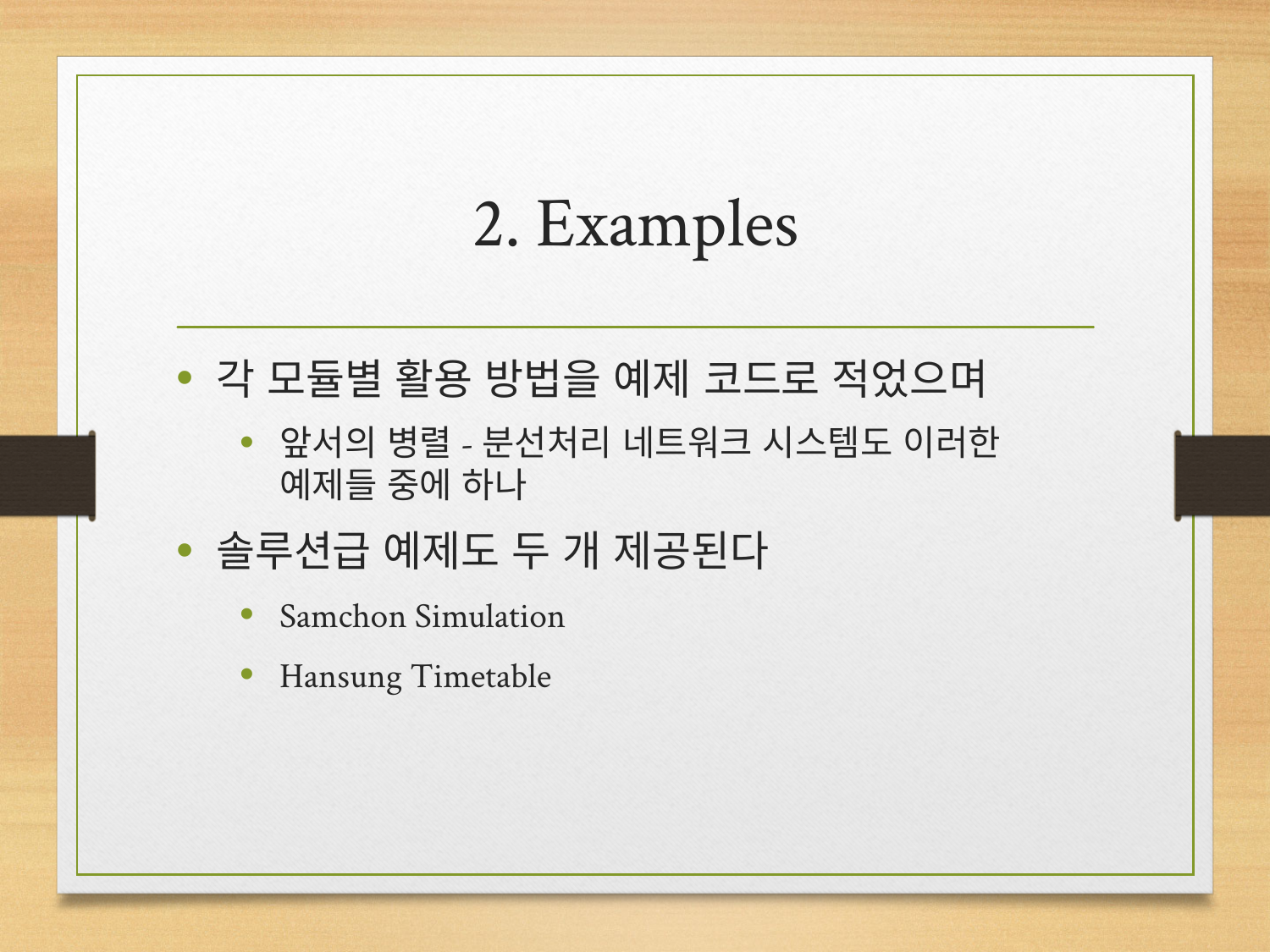

# 2. Examples
각 모듈별 활용 방법을 예제 코드로 적었으며
앞서의 병렬-분선처리 네트워크 시스템도 이러한 예제들 중에 하나
솔루션급 예제도 두 개 제공된다
Samchon Simulation
Hansung Timetable